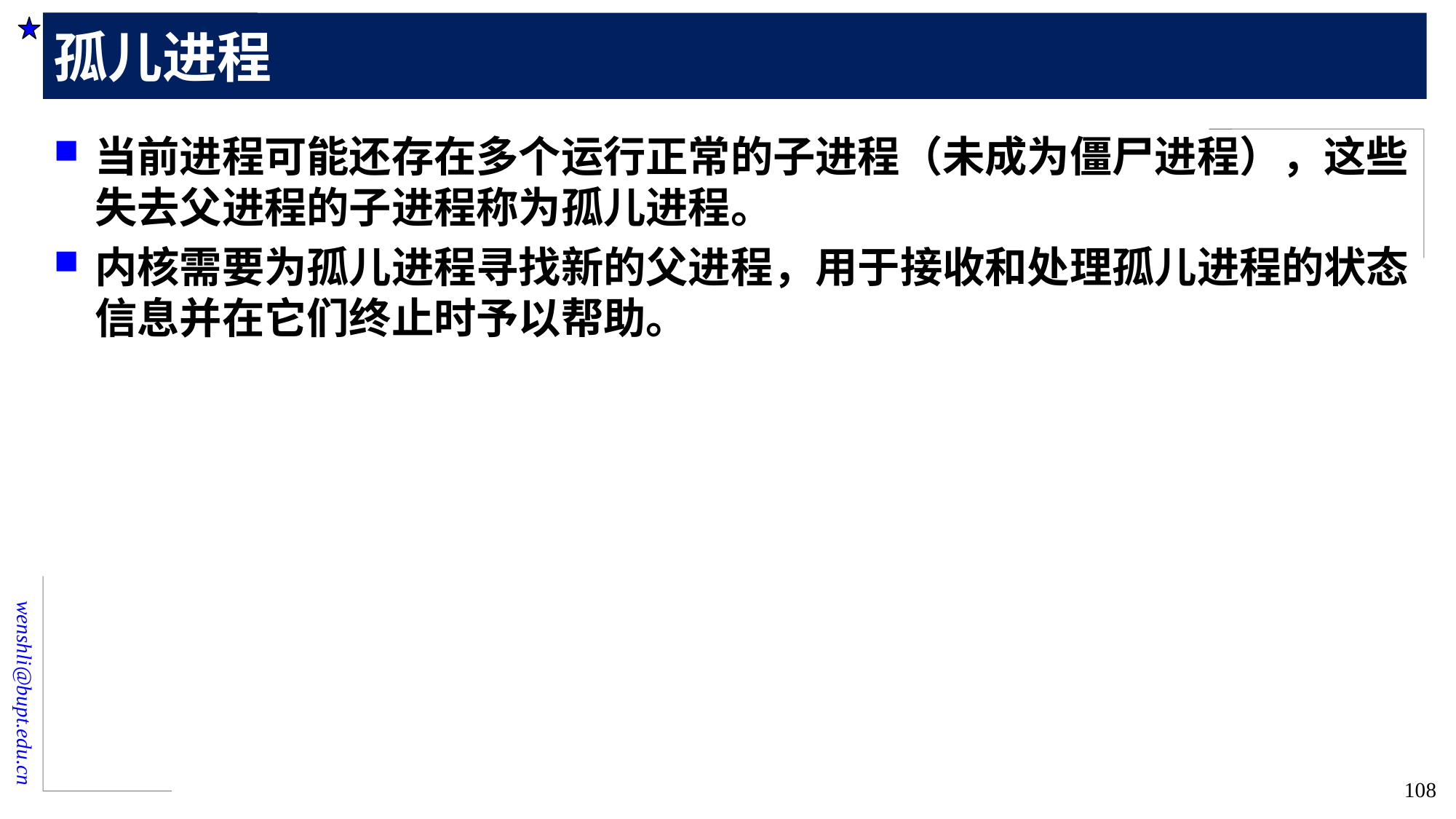

# 孤儿进程
当前进程可能还存在多个运行正常的子进程（未成为僵尸进程），这些失去父进程的子进程称为孤儿进程。
内核需要为孤儿进程寻找新的父进程，用于接收和处理孤儿进程的状态信息并在它们终止时予以帮助。
108